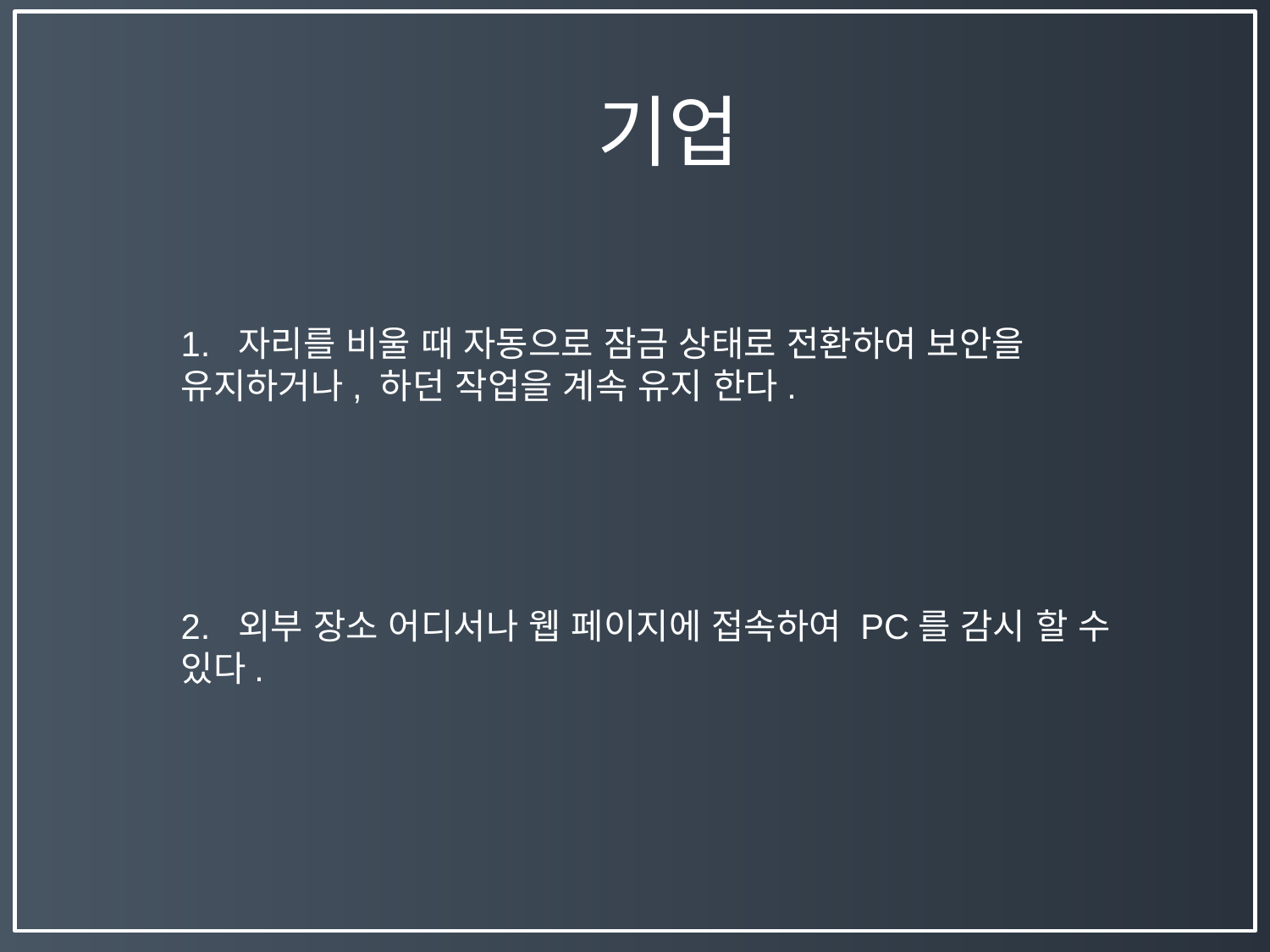

기업
1.  자리를 비울 때 자동으로 잠금 상태로 전환하여 보안을 유지하거나, 하던 작업을 계속 유지 한다.
2.  외부 장소 어디서나 웹 페이지에 접속하여 PC를 감시 할 수 있다.